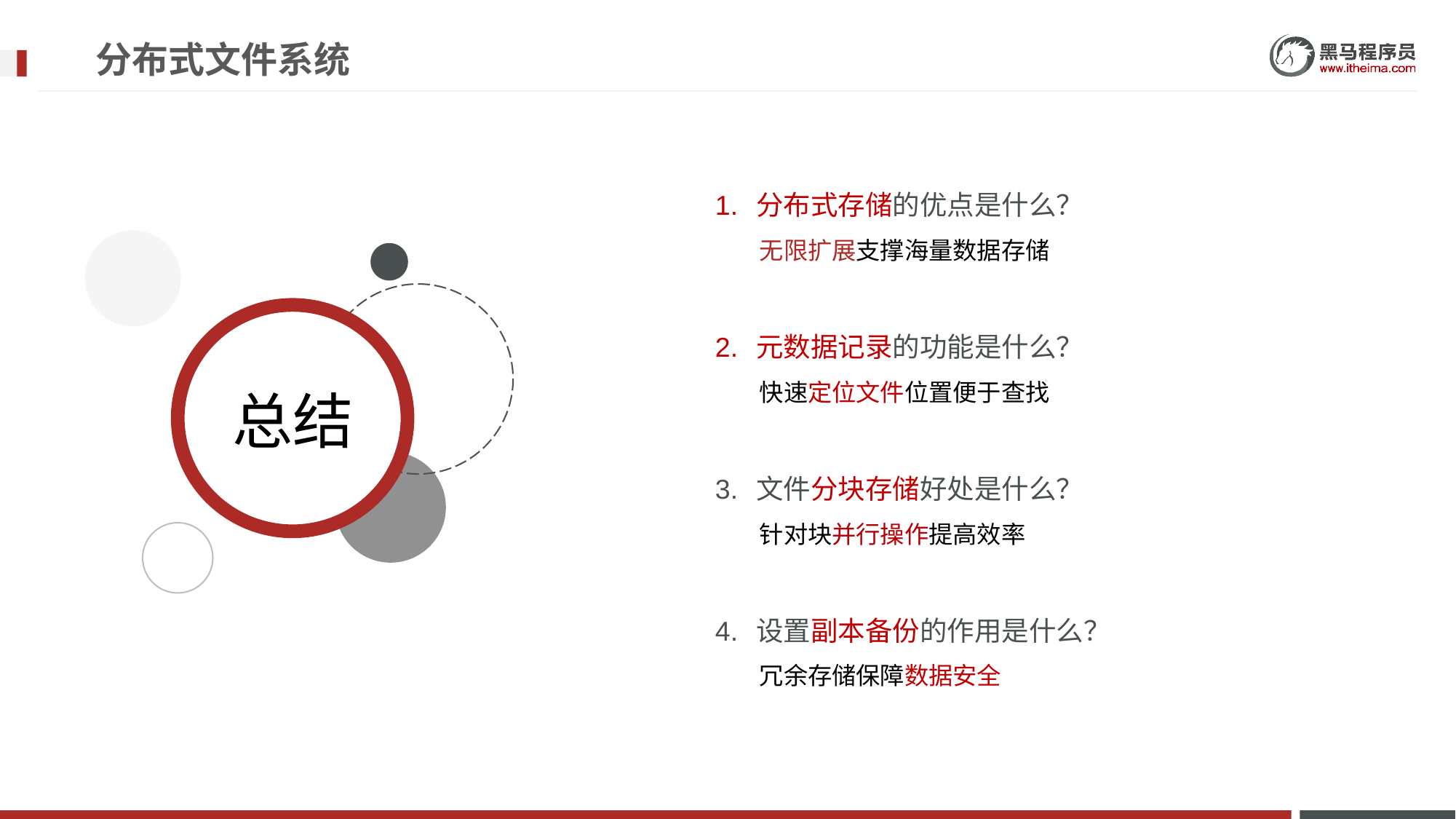

# 分布式文件系统
分布式存储的优点是什么？
无限扩展支撑海量数据存储

元数据记录的功能是什么？
快速定位文件位置便于查找

文件分块存储好处是什么？
针对块并行操作提高效率

设置副本备份的作用是什么？
冗余存储保障数据安全